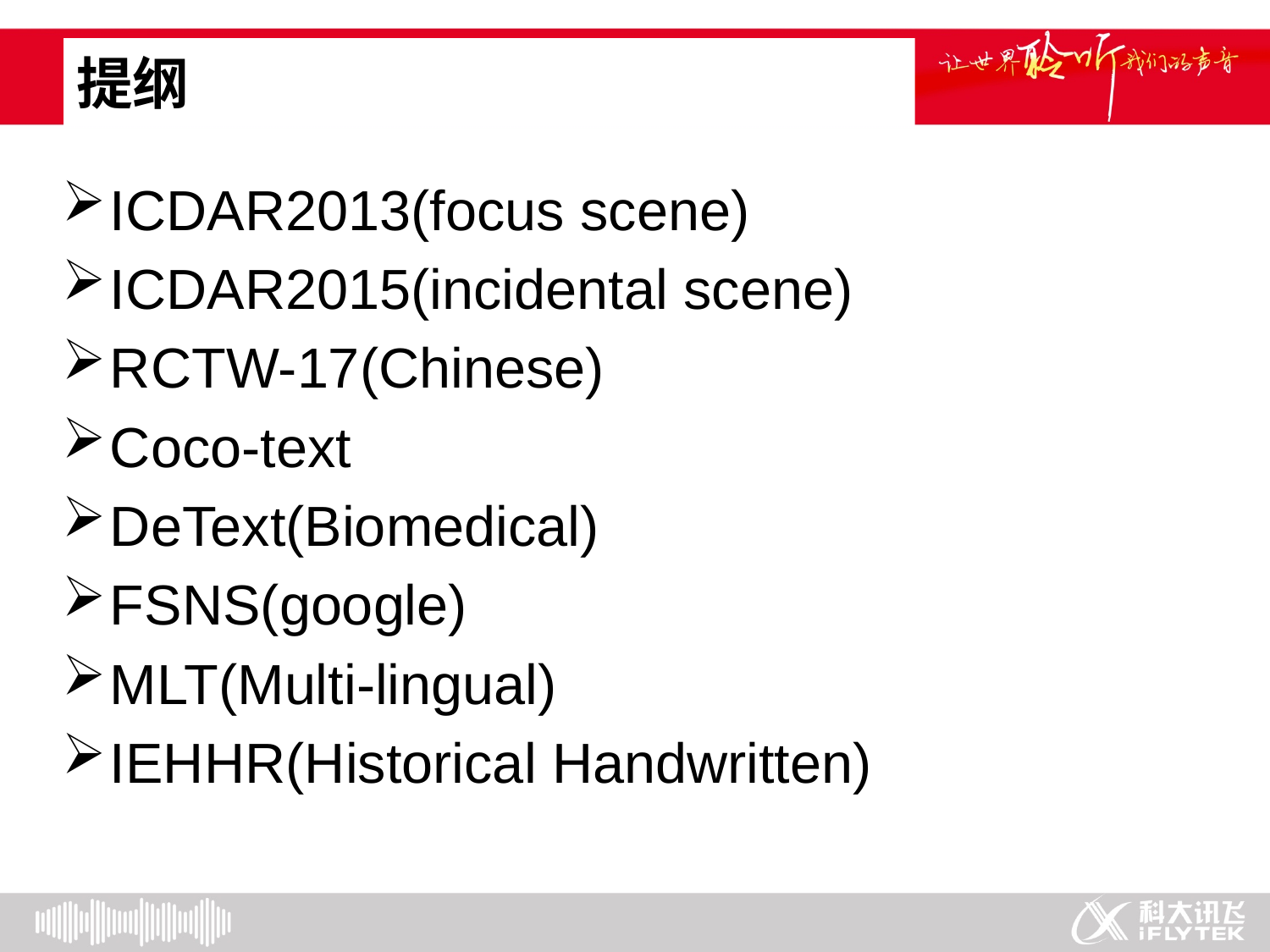

# 提纲
ICDAR2013(focus scene)
ICDAR2015(incidental scene)
RCTW-17(Chinese)
Coco-text
DeText(Biomedical)
FSNS(google)
MLT(Multi-lingual)
IEHHR(Historical Handwritten)